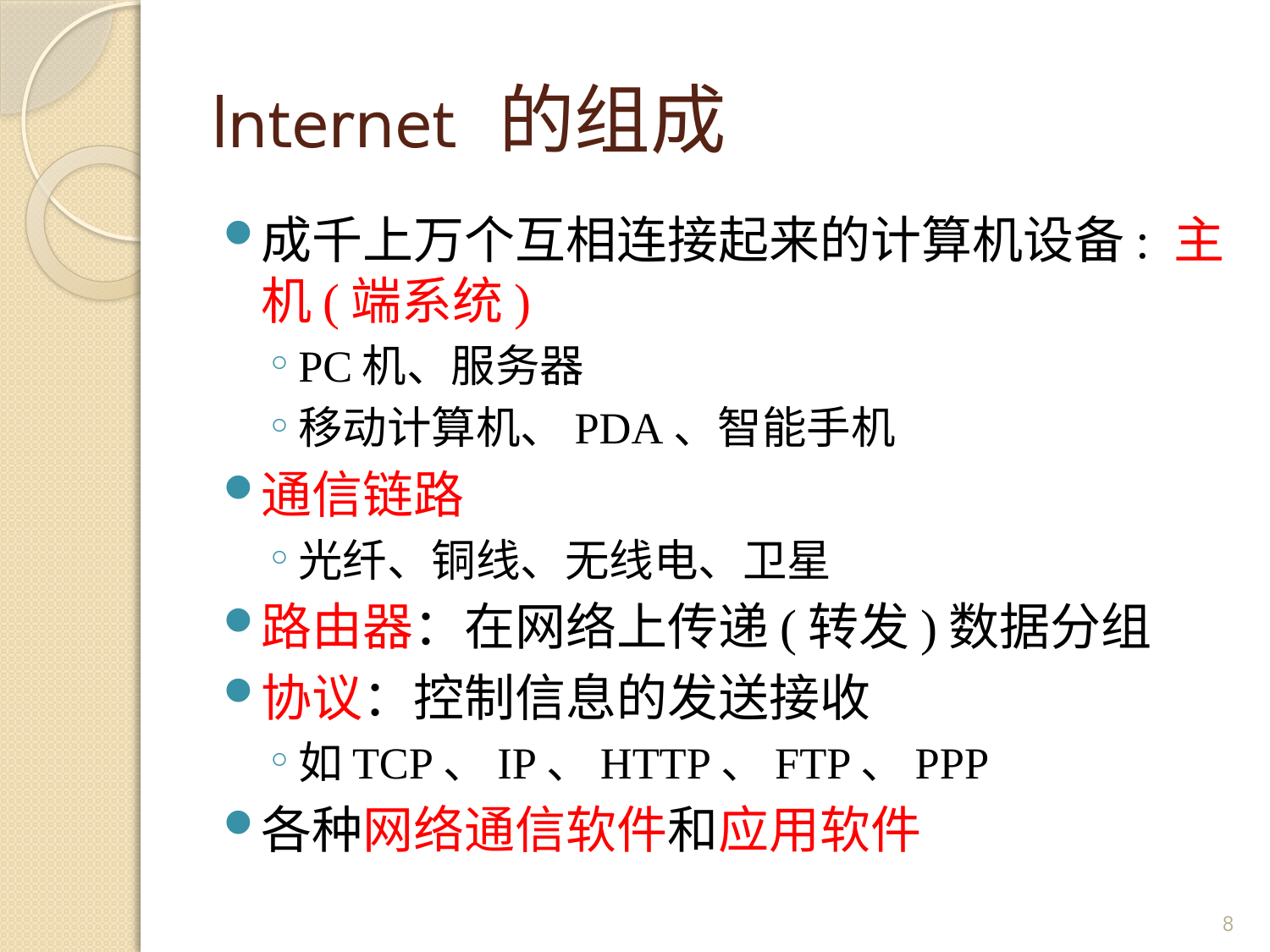

# Internet 的组成
成千上万个互相连接起来的计算机设备: 主机(端系统)
PC机、服务器
移动计算机、PDA、智能手机
通信链路
光纤、铜线、无线电、卫星
路由器：在网络上传递(转发)数据分组
协议：控制信息的发送接收
如TCP、IP、HTTP、FTP、PPP
各种网络通信软件和应用软件
8